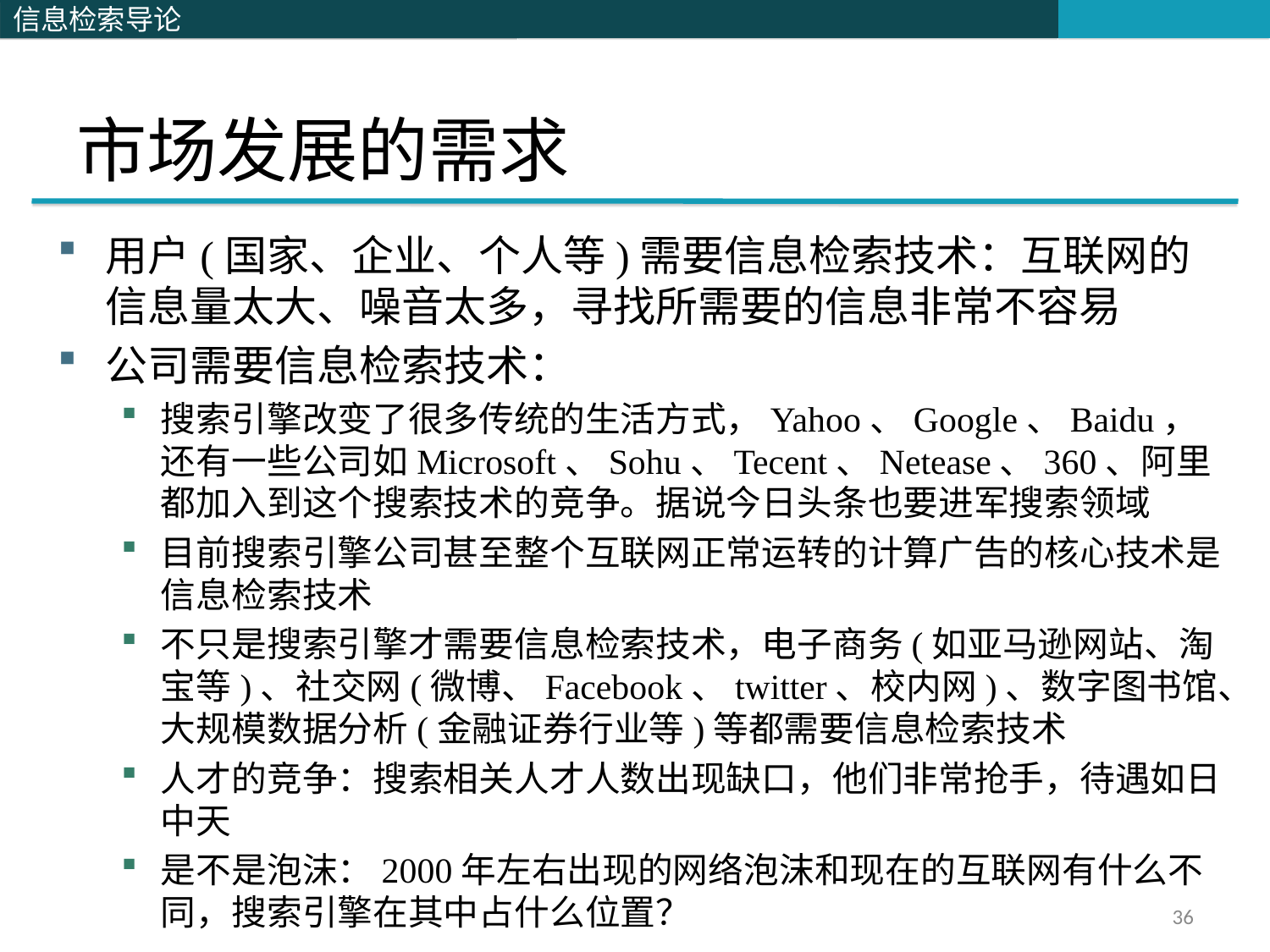

# 市场发展的需求
用户(国家、企业、个人等)需要信息检索技术：互联网的信息量太大、噪音太多，寻找所需要的信息非常不容易
公司需要信息检索技术：
搜索引擎改变了很多传统的生活方式，Yahoo、Google、Baidu，还有一些公司如Microsoft、Sohu、Tecent、Netease、360、阿里都加入到这个搜索技术的竞争。据说今日头条也要进军搜索领域
目前搜索引擎公司甚至整个互联网正常运转的计算广告的核心技术是信息检索技术
不只是搜索引擎才需要信息检索技术，电子商务(如亚马逊网站、淘宝等)、社交网(微博、Facebook、twitter、校内网)、数字图书馆、大规模数据分析(金融证券行业等)等都需要信息检索技术
人才的竞争：搜索相关人才人数出现缺口，他们非常抢手，待遇如日中天
是不是泡沫：2000年左右出现的网络泡沫和现在的互联网有什么不同，搜索引擎在其中占什么位置？
36